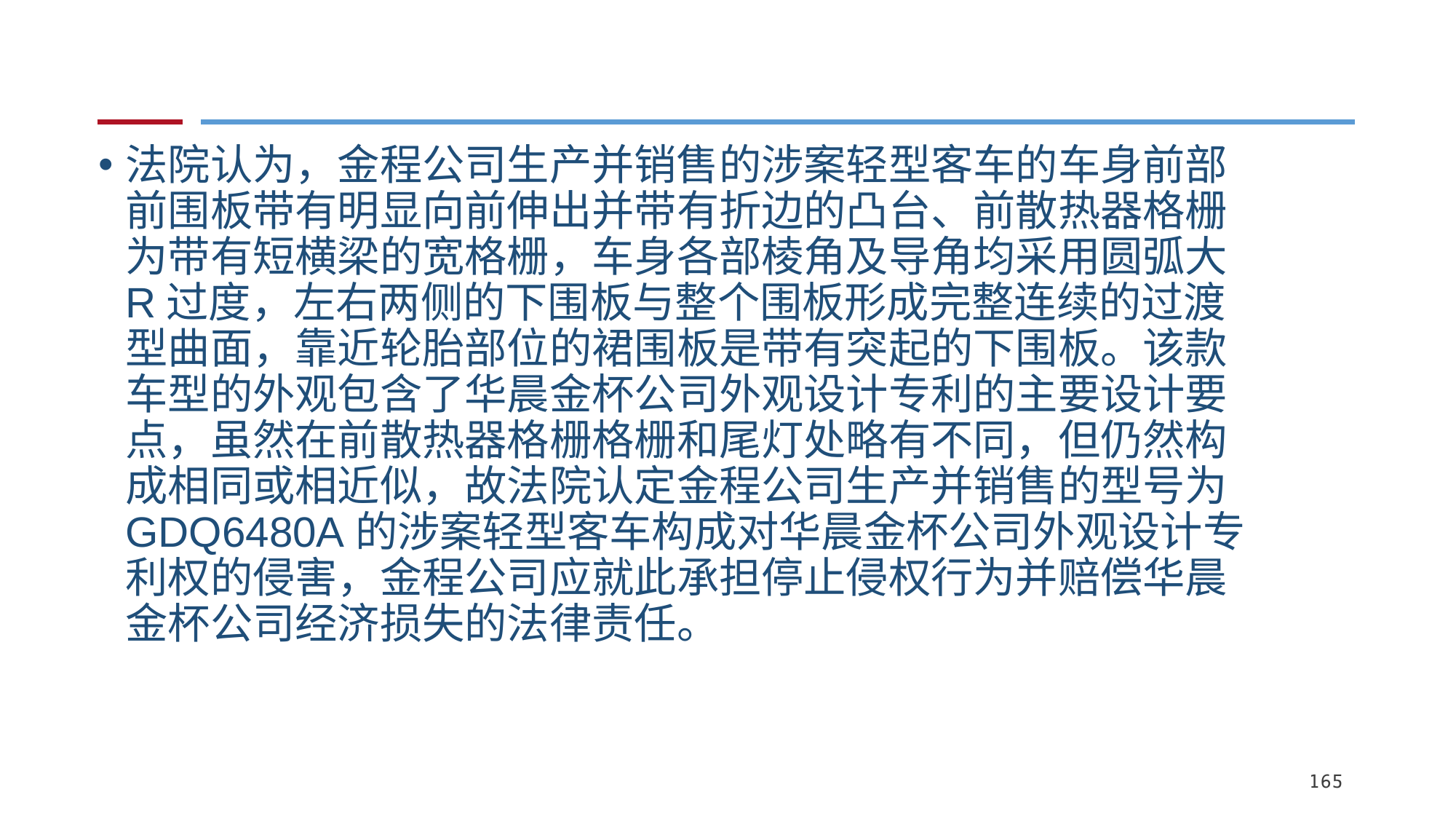

#
法院认为，金程公司生产并销售的涉案轻型客车的车身前部前围板带有明显向前伸出并带有折边的凸台、前散热器格栅为带有短横梁的宽格栅，车身各部棱角及导角均采用圆弧大R过度，左右两侧的下围板与整个围板形成完整连续的过渡型曲面，靠近轮胎部位的裙围板是带有突起的下围板。该款车型的外观包含了华晨金杯公司外观设计专利的主要设计要点，虽然在前散热器格栅格栅和尾灯处略有不同，但仍然构成相同或相近似，故法院认定金程公司生产并销售的型号为GDQ6480A的涉案轻型客车构成对华晨金杯公司外观设计专利权的侵害，金程公司应就此承担停止侵权行为并赔偿华晨金杯公司经济损失的法律责任。
165